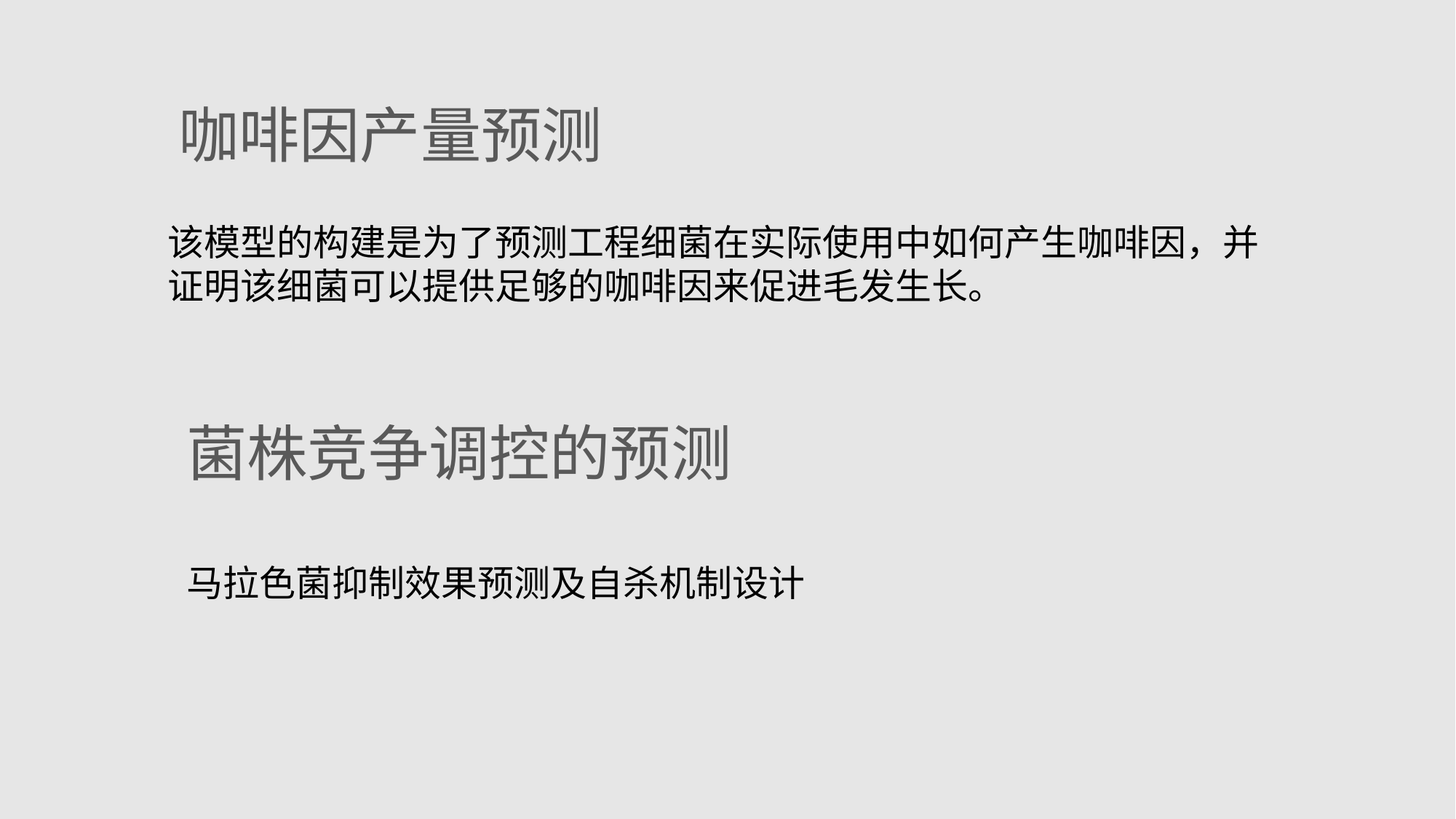

咖啡因产量预测
该模型的构建是为了预测工程细菌在实际使用中如何产生咖啡因，并证明该细菌可以提供足够的咖啡因来促进毛发生长。

菌株竞争调控的预测

马拉色菌抑制效果预测及自杀机制设计